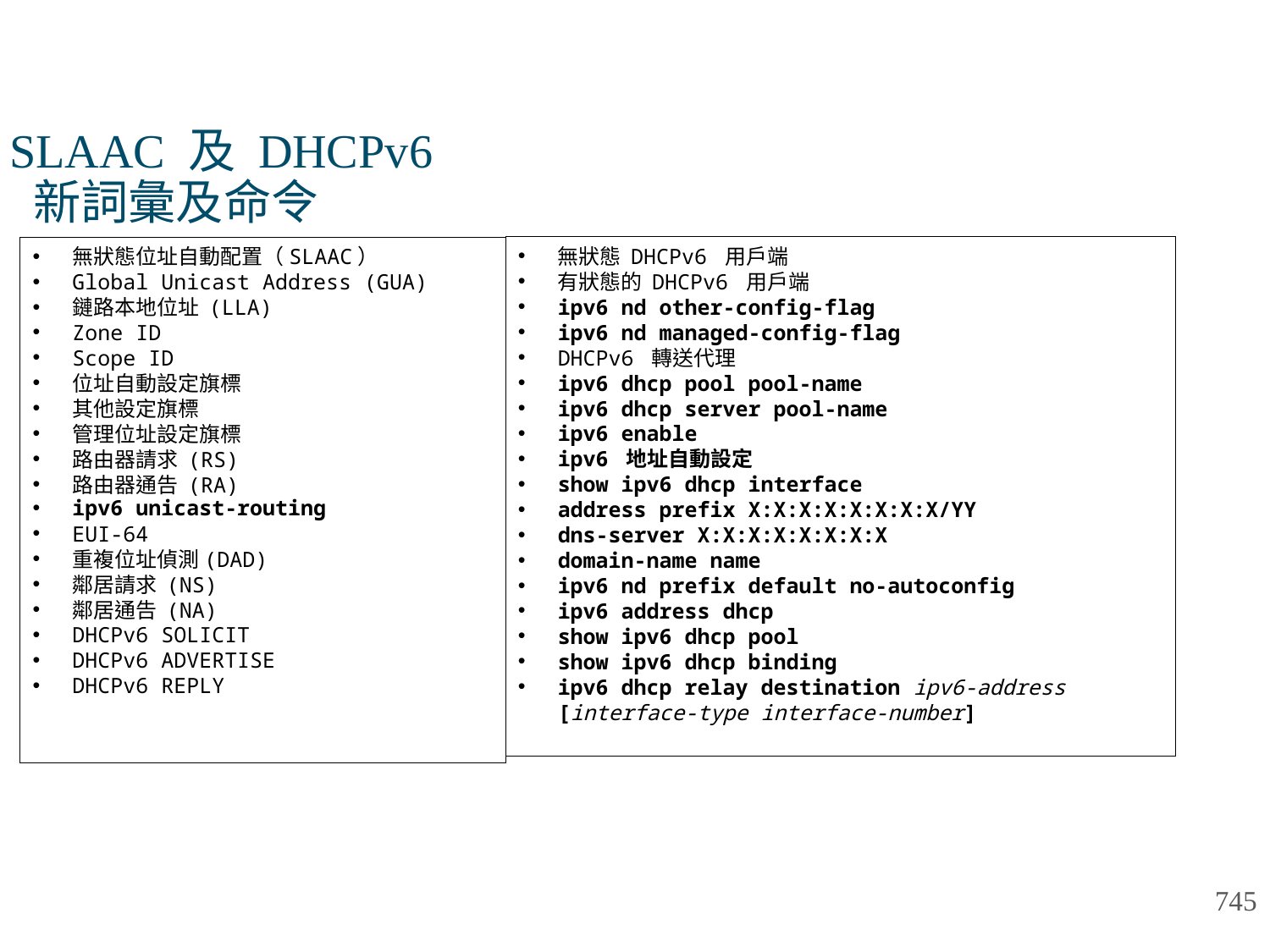

# SLAAC 及 DHCPv6 新詞彙及命令
無狀態位址自動配置（SLAAC）
Global Unicast Address (GUA)
鏈路本地位址 (LLA)
Zone ID
Scope ID
位址自動設定旗標
其他設定旗標
管理位址設定旗標
路由器請求 (RS)
路由器通告 (RA)
ipv6 unicast-routing
EUI-64
重複位址偵測(DAD)
鄰居請求 (NS)
鄰居通告 (NA)
DHCPv6 SOLICIT
DHCPv6 ADVERTISE
DHCPv6 REPLY

無狀態 DHCPv6 用戶端
有狀態的 DHCPv6 用戶端
ipv6 nd other-config-flag
ipv6 nd managed-config-flag
DHCPv6 轉送代理
ipv6 dhcp pool pool-name
ipv6 dhcp server pool-name
ipv6 enable
ipv6 地址自動設定
show ipv6 dhcp interface
address prefix X:X:X:X:X:X:X:X/YY
dns-server X:X:X:X:X:X:X:X
domain-name name
ipv6 nd prefix default no-autoconfig
ipv6 address dhcp
show ipv6 dhcp pool
show ipv6 dhcp binding
ipv6 dhcp relay destination ipv6-address [interface-type interface-number]

745